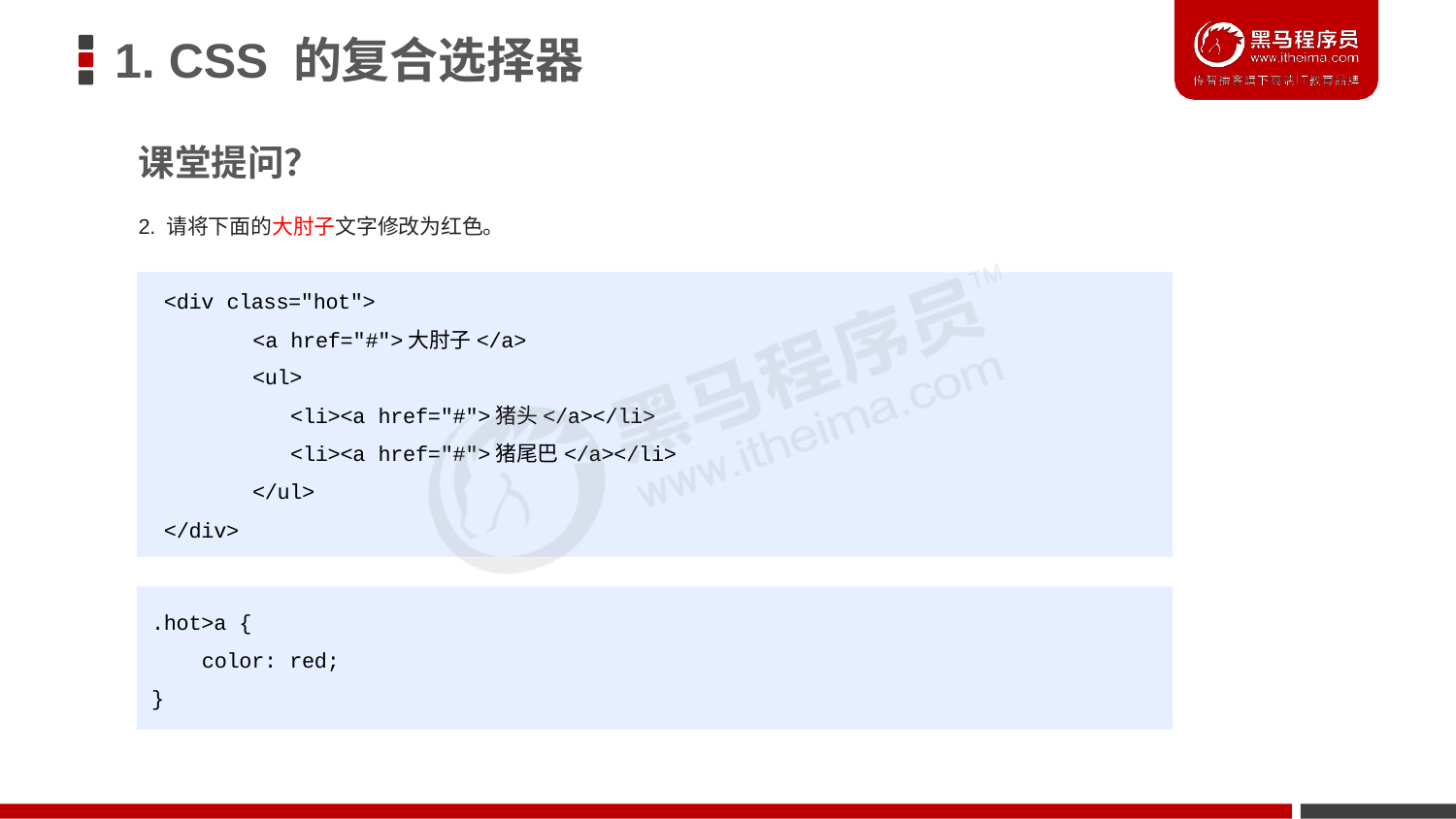

# 1. CSS 的复合选择器
课堂提问？
2. 请将下面的大肘子文字修改为红色。

<div class="hot">
<a href="#">大肘子</a>
<ul>
<li><a href="#">猪头</a></li>
<li><a href="#">猪尾巴</a></li>
</ul>
</div>

.hot>a {
color: red;
}